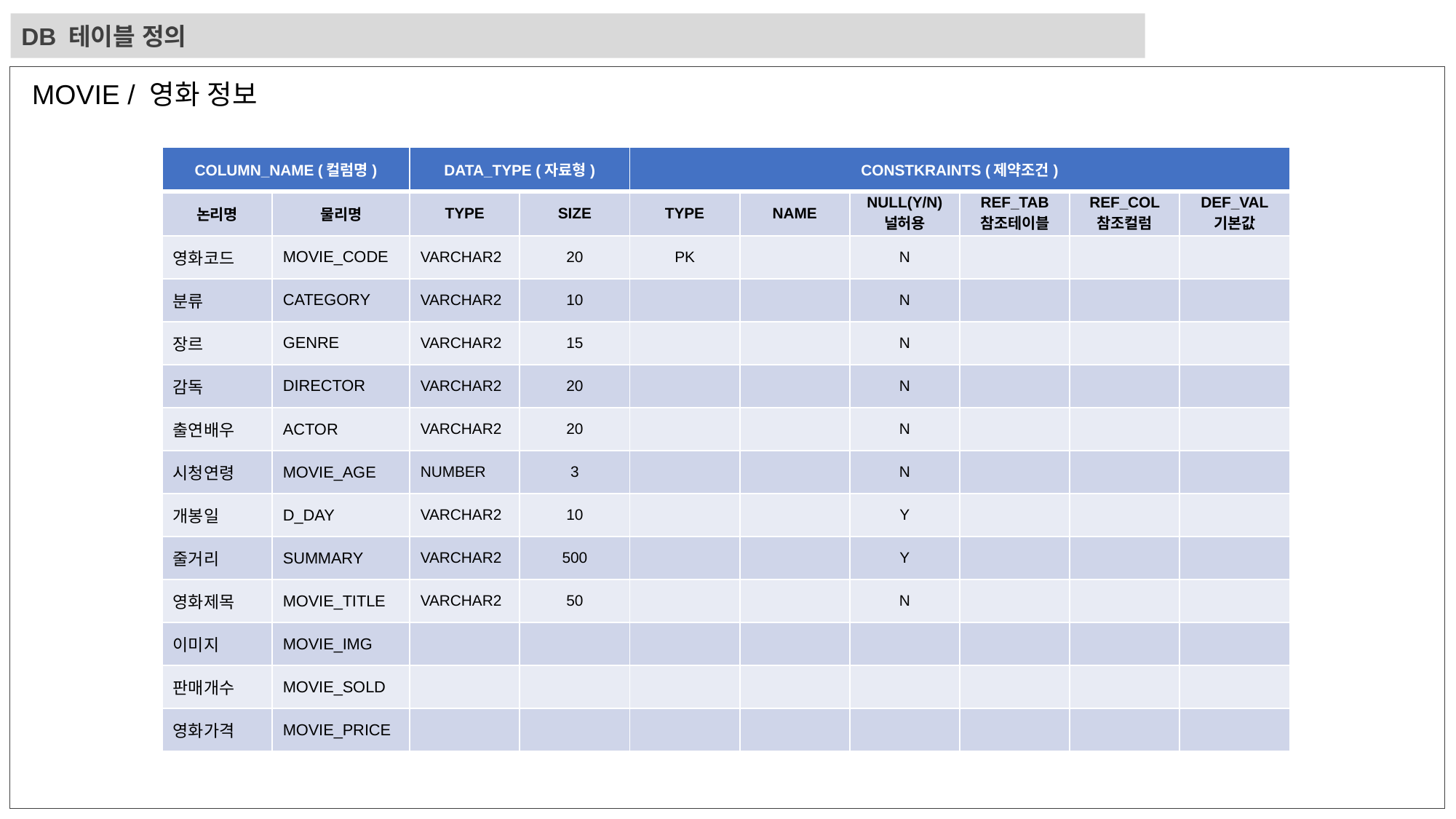

DB 테이블 정의

MOVIE / 영화 정보
| COLUMN\_NAME (컬럼명) |  | DATA\_TYPE (자료형) |  | CONSTKRAINTS (제약조건) |  |  |  |  |  |
| --- | --- | --- | --- | --- | --- | --- | --- | --- | --- |
| 논리명 | 물리명 | TYPE | SIZE | TYPE | NAME | NULL(Y/N) 널허용 | REF\_TAB 참조테이블 | REF\_COL 참조컬럼 | DEF\_VAL 기본값 |
| 영화코드 | MOVIE\_CODE | VARCHAR2 | 20 | PK |  | N |  |  |  |
| 분류 | CATEGORY | VARCHAR2 | 10 |  |  | N |  |  |  |
| 장르 | GENRE | VARCHAR2 | 15 |  |  | N |  |  |  |
| 감독 | DIRECTOR | VARCHAR2 | 20 |  |  | N |  |  |  |
| 출연배우 | ACTOR | VARCHAR2 | 20 |  |  | N |  |  |  |
| 시청연령 | MOVIE\_AGE | NUMBER | 3 |  |  | N |  |  |  |
| 개봉일 | D\_DAY | VARCHAR2 | 10 |  |  | Y |  |  |  |
| 줄거리 | SUMMARY | VARCHAR2 | 500 |  |  | Y |  |  |  |
| 영화제목 | MOVIE\_TITLE | VARCHAR2 | 50 |  |  | N |  |  |  |
| 이미지 | MOVIE\_IMG |  |  |  |  |  |  |  |  |
| 판매개수 | MOVIE\_SOLD |  |  |  |  |  |  |  |  |
| 영화가격 | MOVIE\_PRICE |  |  |  |  |  |  |  |  |